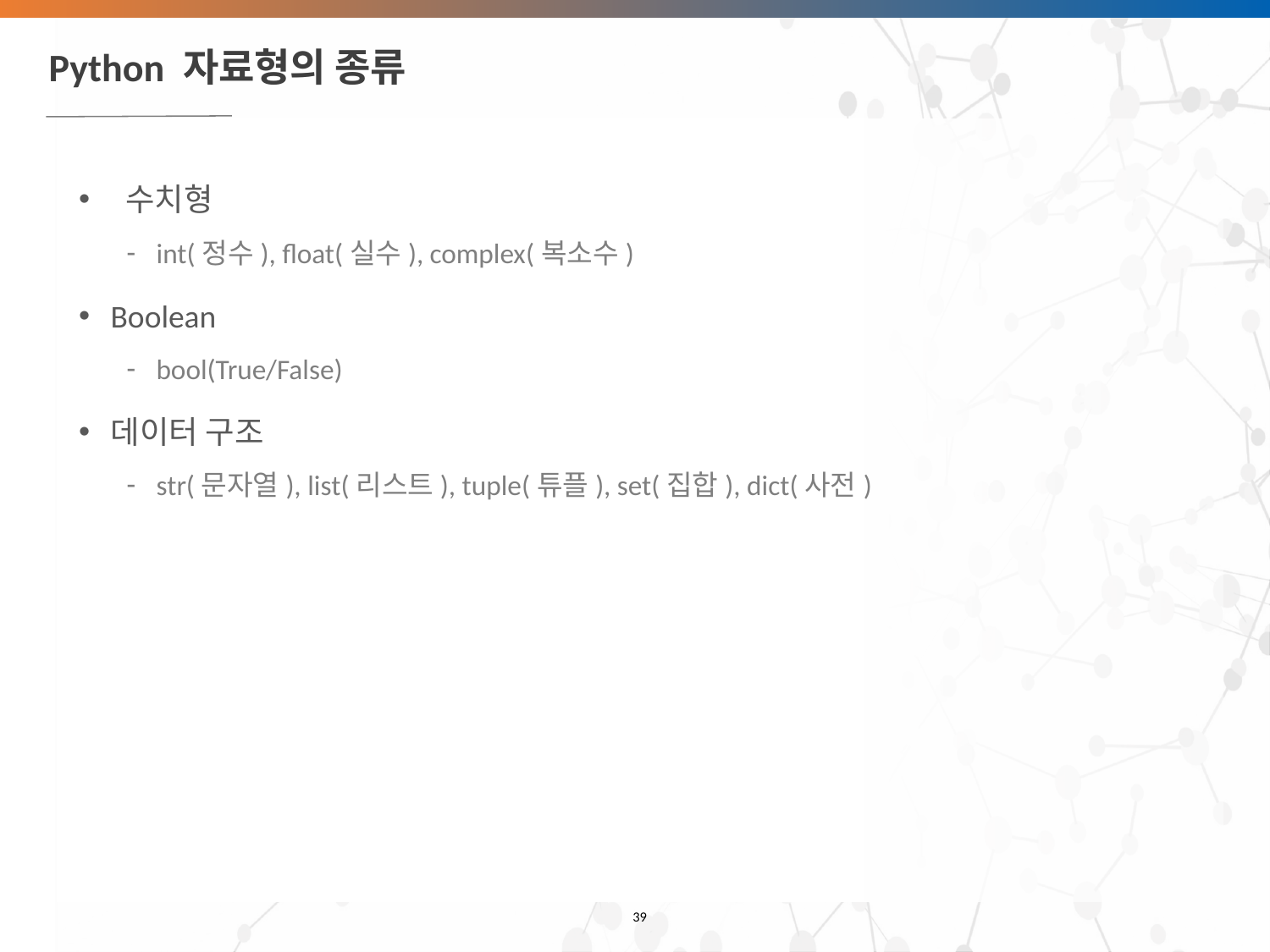

# Python 자료형의 종류
 수치형
int(정수), float(실수), complex(복소수)
Boolean
bool(True/False)
데이터 구조
str(문자열), list(리스트), tuple(튜플), set(집합), dict(사전)

39